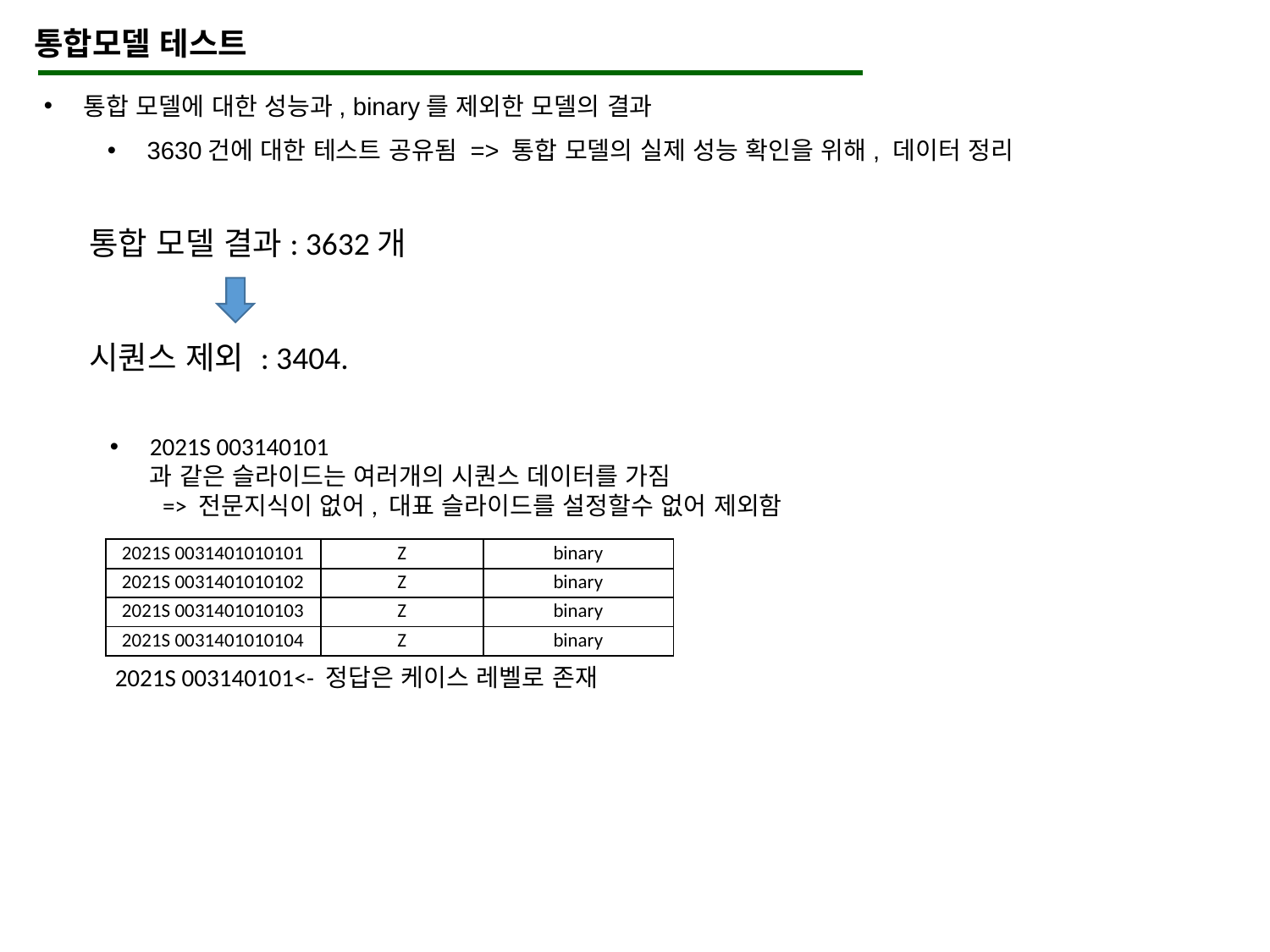

통합모델 테스트
통합 모델에 대한 성능과, binary를 제외한 모델의 결과
3630건에 대한 테스트 공유됨 => 통합 모델의 실제 성능 확인을 위해, 데이터 정리

통합 모델 결과: 3632개

시퀀스 제외 : 3404.

2021S 003140101
과 같은 슬라이드는 여러개의 시퀀스 데이터를 가짐
 => 전문지식이 없어, 대표 슬라이드를 설정할수 없어 제외함
| 2021S 0031401010101 | Z | binary |
| --- | --- | --- |
| 2021S 0031401010102 | Z | binary |
| 2021S 0031401010103 | Z | binary |
| 2021S 0031401010104 | Z | binary |
2021S 003140101<- 정답은 케이스 레벨로 존재